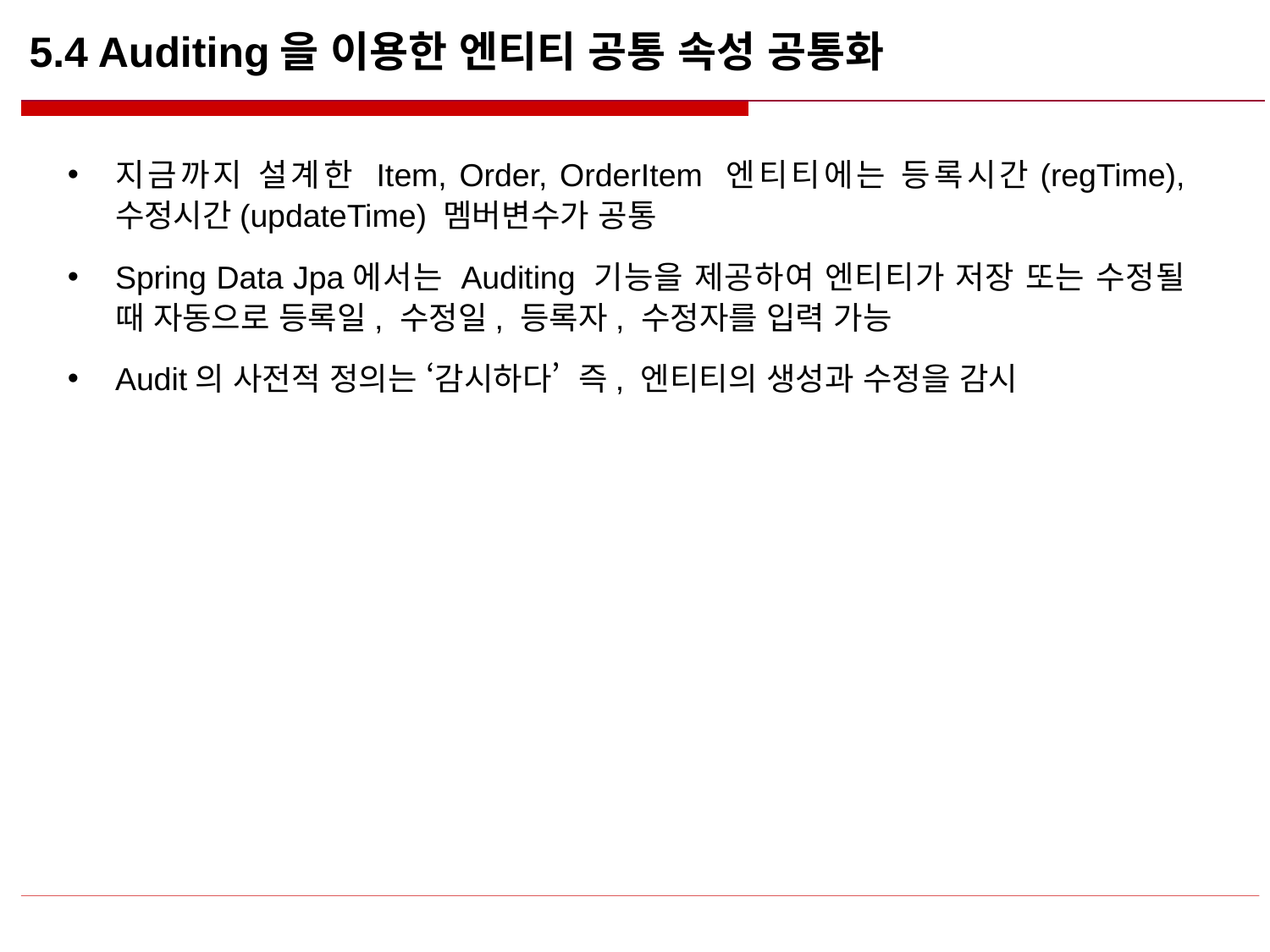

# 5.4 Auditing을 이용한 엔티티 공통 속성 공통화
지금까지 설계한 Item, Order, OrderItem 엔티티에는 등록시간(regTime), 수정시간(updateTime) 멤버변수가 공통
Spring Data Jpa에서는 Auditing 기능을 제공하여 엔티티가 저장 또는 수정될 때 자동으로 등록일, 수정일, 등록자, 수정자를 입력 가능
Audit의 사전적 정의는 ‘감시하다’  즉, 엔티티의 생성과 수정을 감시